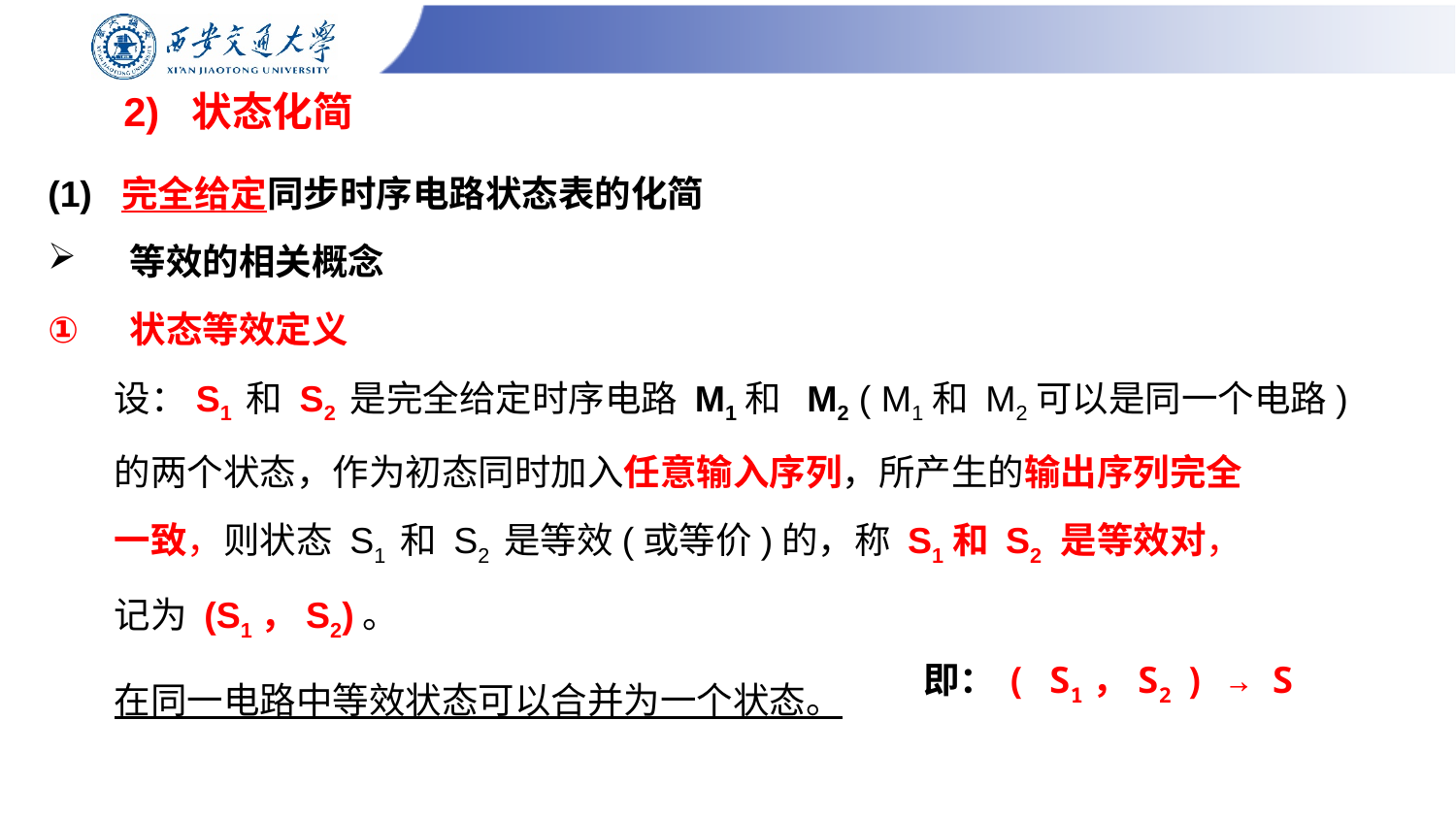

# 2)  状态化简
(1)  完全给定同步时序电路状态表的化简
等效的相关概念
状态等效定义
       设：S1 和 S2 是完全给定时序电路 M1和  M2 ( M1和 M2可以是同一个电路)
       的两个状态，作为初态同时加入任意输入序列，所产生的输出序列完全
       一致，则状态 S1 和 S2 是等效(或等价)的，称 S1和 S2 是等效对，
       记为 (S1，S2)。
       在同一电路中等效状态可以合并为一个状态。
即：( S1，S2 ) → S